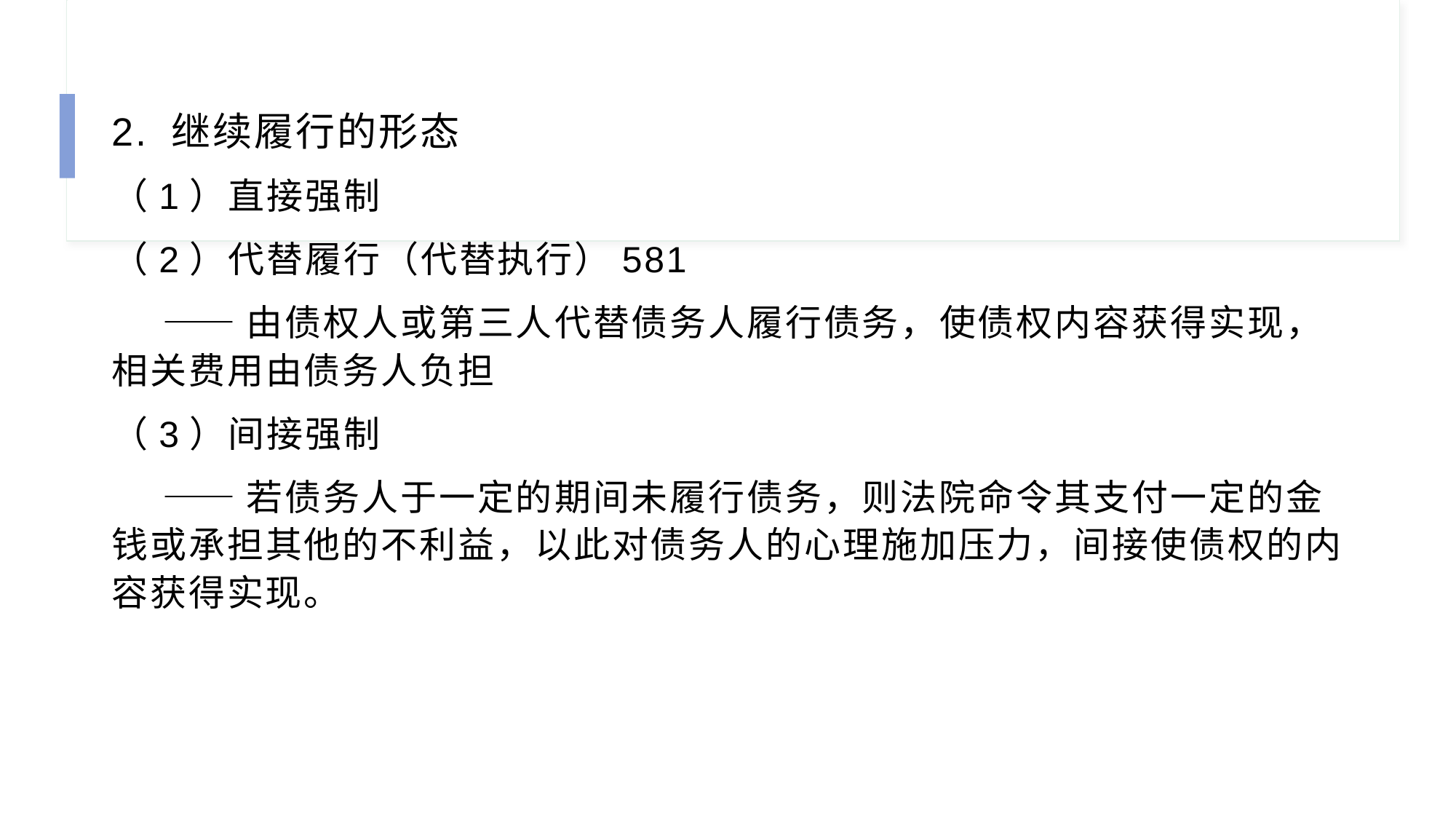

2. 继续履行的形态
（1）直接强制
（2）代替履行（代替执行）581
     ——由债权人或第三人代替债务人履行债务，使债权内容获得实现，相关费用由债务人负担
（3）间接强制
     ——若债务人于一定的期间未履行债务，则法院命令其支付一定的金钱或承担其他的不利益，以此对债务人的心理施加压力，间接使债权的内容获得实现。